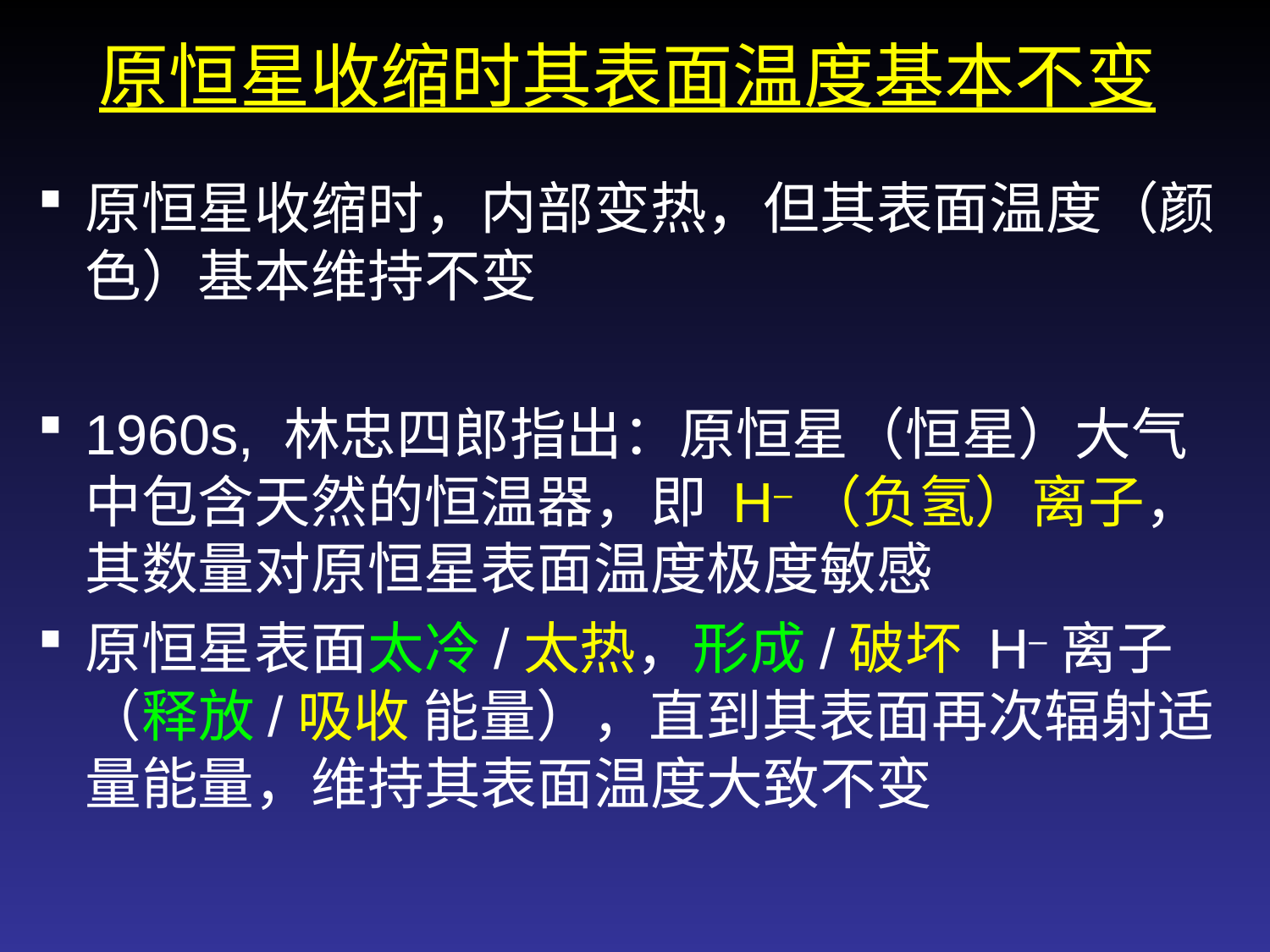

# 原恒星收缩时其表面温度基本不变
原恒星收缩时，内部变热，但其表面温度（颜色）基本维持不变

1960s, 林忠四郎指出：原恒星（恒星）大气中包含天然的恒温器，即 H–（负氢）离子，其数量对原恒星表面温度极度敏感
原恒星表面太冷/太热，形成/破坏 H–离子（释放/吸收 能量），直到其表面再次辐射适量能量，维持其表面温度大致不变